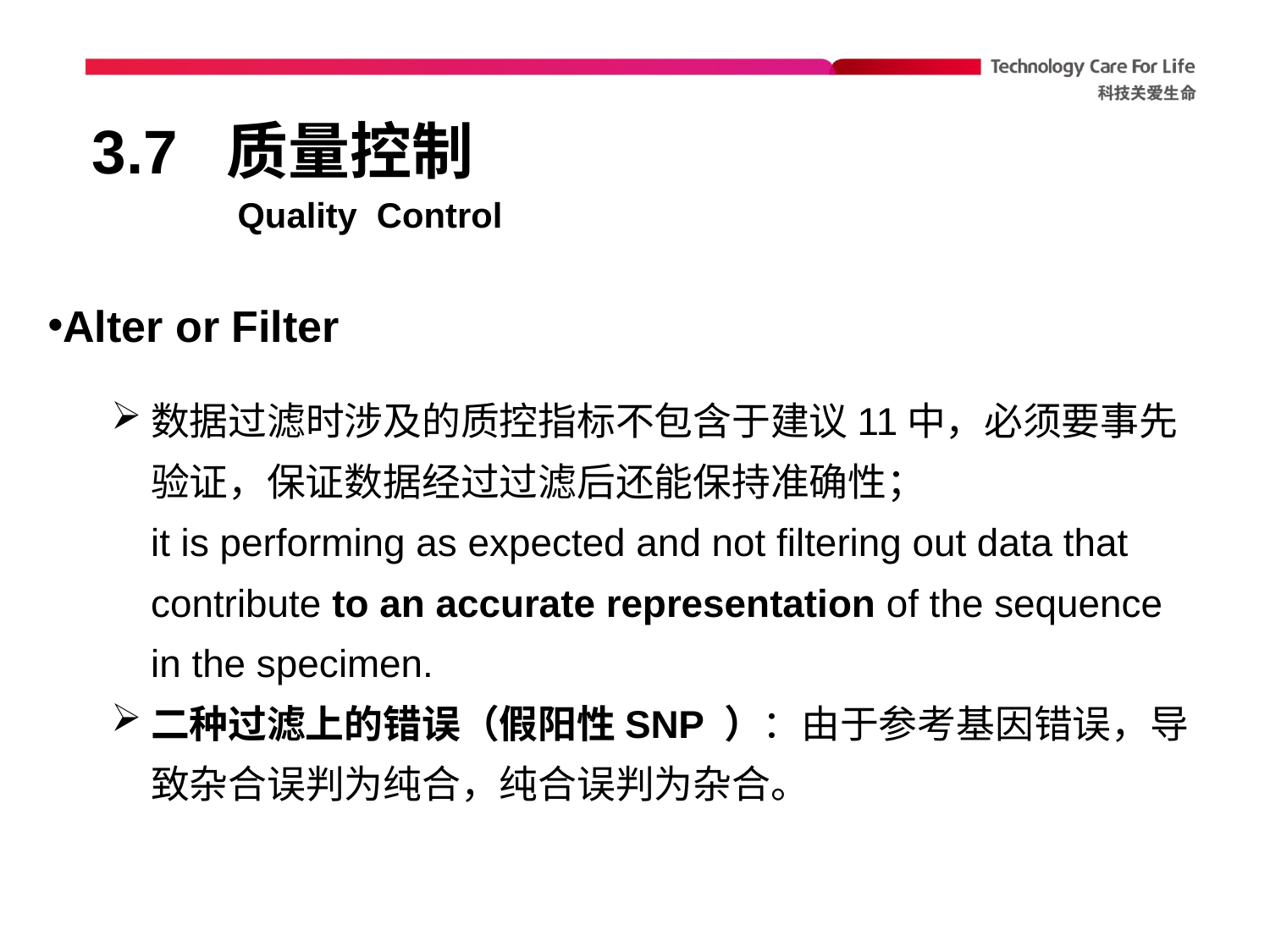

# 3.7  质量控制
Quality  Control
Alter or Filter
数据过滤时涉及的质控指标不包含于建议11中，必须要事先验证，保证数据经过过滤后还能保持准确性；
it is performing as expected and not filtering out data that contribute to an accurate representation of the sequence in the specimen.
二种过滤上的错误（假阳性SNP ）：由于参考基因错误，导致杂合误判为纯合，纯合误判为杂合。